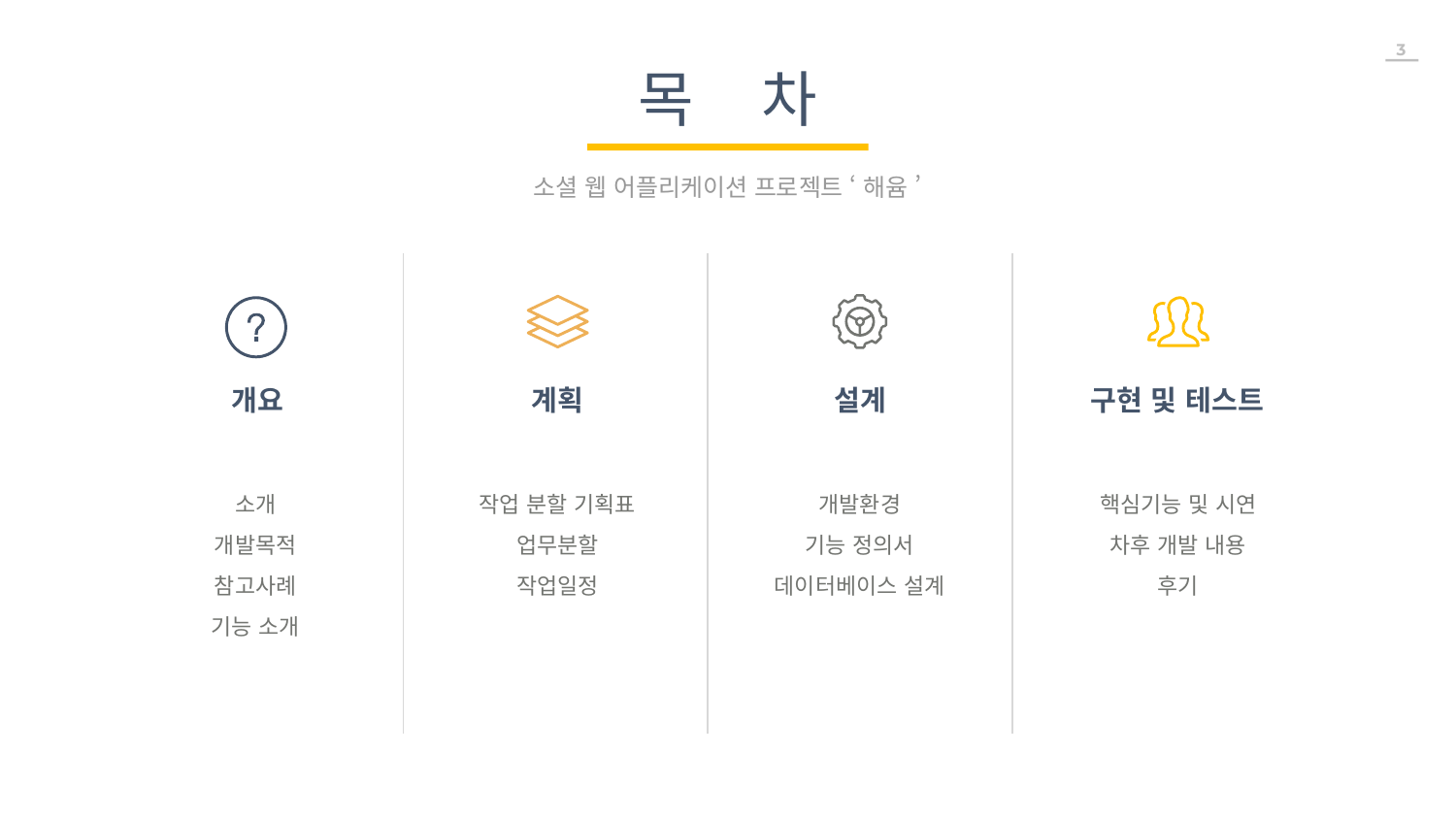

목    차

소셜 웹 어플리케이션 프로젝트 ‘ 해윰 ’

개요
설계
계획
구현 및 테스트
소개
개발목적
참고사례
기능 소개

작업 분할 기획표
업무분할
작업일정
개발환경
기능 정의서
데이터베이스 설계

핵심기능 및 시연
차후 개발 내용
후기